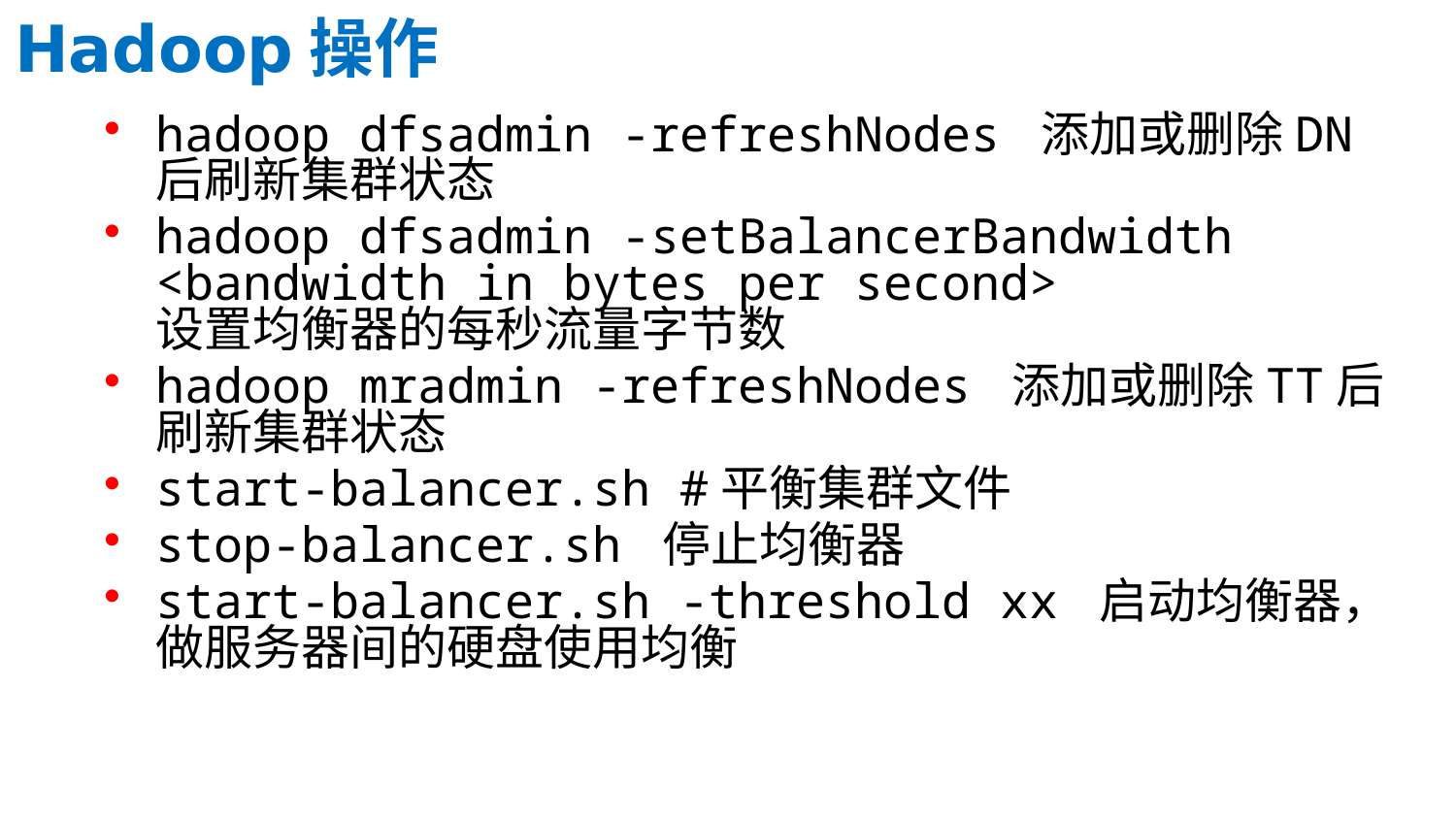

Hadoop操作
hadoop dfsadmin -refreshNodes 添加或删除DN后刷新集群状态
hadoop dfsadmin -setBalancerBandwidth <bandwidth in bytes per second>
设置均衡器的每秒流量字节数
hadoop mradmin -refreshNodes 添加或删除TT后刷新集群状态
start-balancer.sh #平衡集群文件
stop-balancer.sh 停止均衡器
start-balancer.sh -threshold xx 启动均衡器，做服务器间的硬盘使用均衡